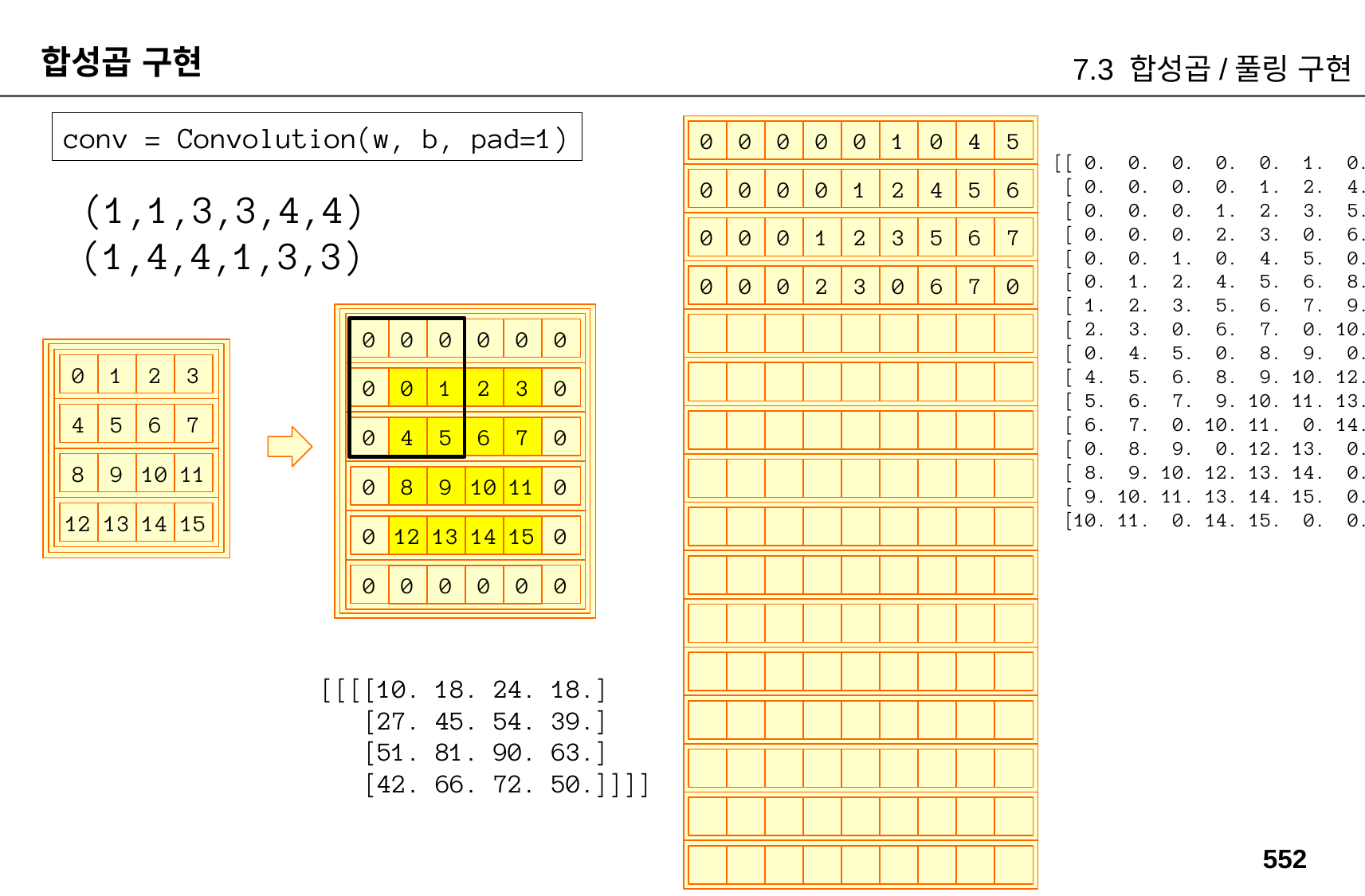

합성곱 구현
7.3 합성곱/풀링 구현
conv = Convolution(w, b, pad=1)

0
0
0
0
0
1
0
4
5
[[ 0.  0.  0.  0.  0.  1.  0.  4.  5.]
 [ 0.  0.  0.  0.  1.  2.  4.  5.  6.]
 [ 0.  0.  0.  1.  2.  3.  5.  6.  7.]
 [ 0.  0.  0.  2.  3.  0.  6.  7.  0.]
 [ 0.  0.  1.  0.  4.  5.  0.  8.  9.]
 [ 0.  1.  2.  4.  5.  6.  8.  9. 10.]
 [ 1.  2.  3.  5.  6.  7.  9. 10. 11.]
 [ 2.  3.  0.  6.  7.  0. 10. 11.  0.]
 [ 0.  4.  5.  0.  8.  9.  0. 12. 13.]
 [ 4.  5.  6.  8.  9. 10. 12. 13. 14.]
 [ 5.  6.  7.  9. 10. 11. 13. 14. 15.]
 [ 6.  7.  0. 10. 11.  0. 14. 15.  0.]
 [ 0.  8.  9.  0. 12. 13.  0.  0.  0.]
 [ 8.  9. 10. 12. 13. 14.  0.  0.  0.]
 [ 9. 10. 11. 13. 14. 15.  0.  0.  0.]
 [10. 11.  0. 14. 15.  0.  0.  0.  0.]]

0
0
0
0
1
2
4
5
6
(1,1,3,3,4,4)

0
0
0
1
2
3
5
6
7
(1,4,4,1,3,3)

0
0
0
2
3
0
6
7
0

0
0
0
0
0
0

0
1
2
3

0
0
0
1
2
3

4
5
6
7

0
4
5
6
7
0

8
9
10
11

0
0
8
9
10
11

12
13
14
15

0
0
12
13
14
15

0
0
0
0
0
0

[[[[10. 18. 24. 18.]
   [27. 45. 54. 39.]
   [51. 81. 90. 63.]
   [42. 66. 72. 50.]]]]